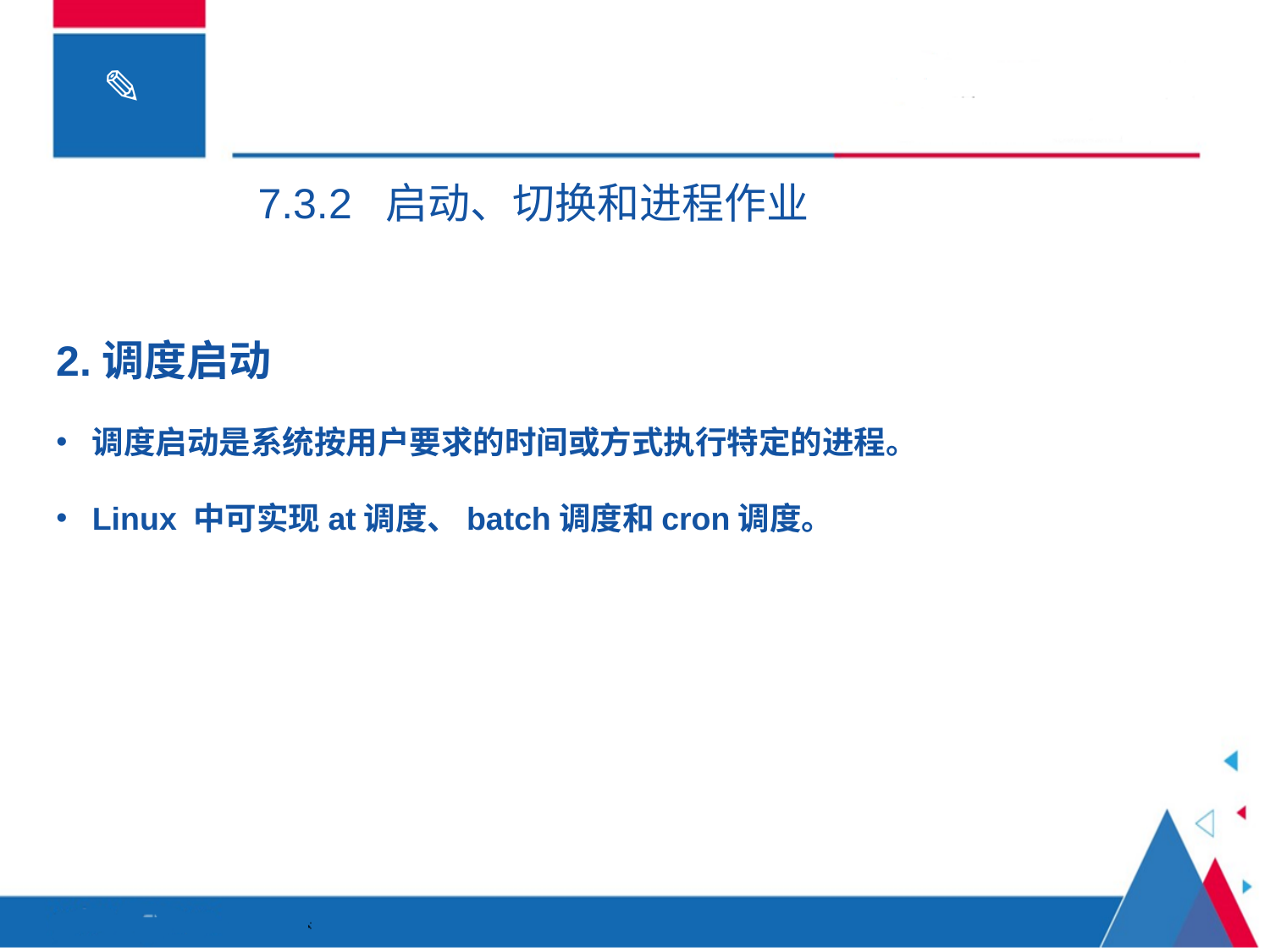

7.3.2  启动、切换和进程作业
2.调度启动
调度启动是系统按用户要求的时间或方式执行特定的进程。
Linux 中可实现at调度、batch调度和cron调度。